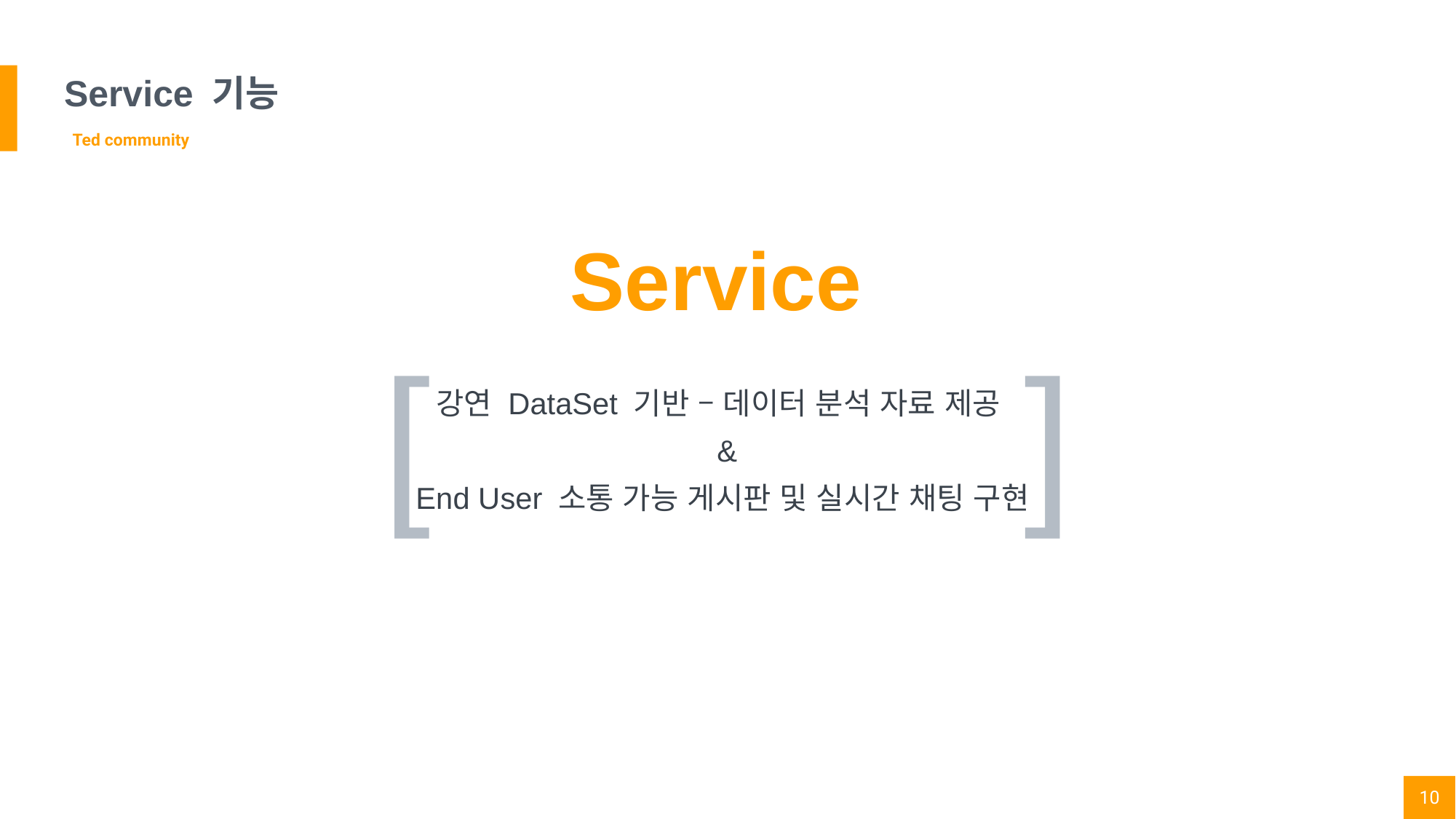

# Service 기능
Ted community
Service
[					  ]
강연 DataSet 기반 – 데이터 분석 자료 제공
&
End User 소통 가능 게시판 및 실시간 채팅 구현
10